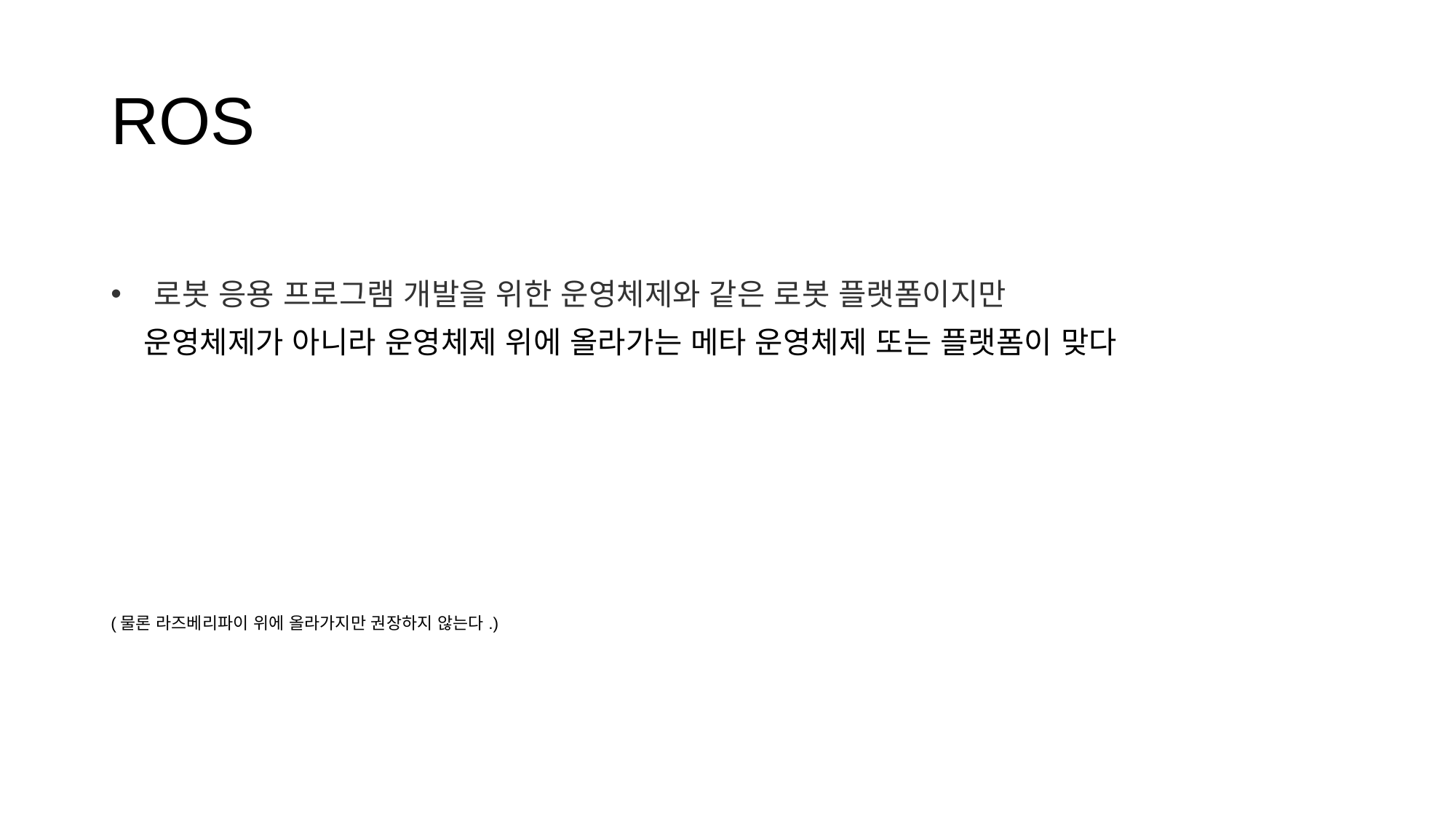

# ROS

 로봇 응용 프로그램 개발을 위한 운영체제와 같은 로봇 플랫폼이지만
   운영체제가 아니라 운영체제 위에 올라가는 메타 운영체제 또는 플랫폼이 맞다

(물론 라즈베리파이 위에 올라가지만 권장하지 않는다.)